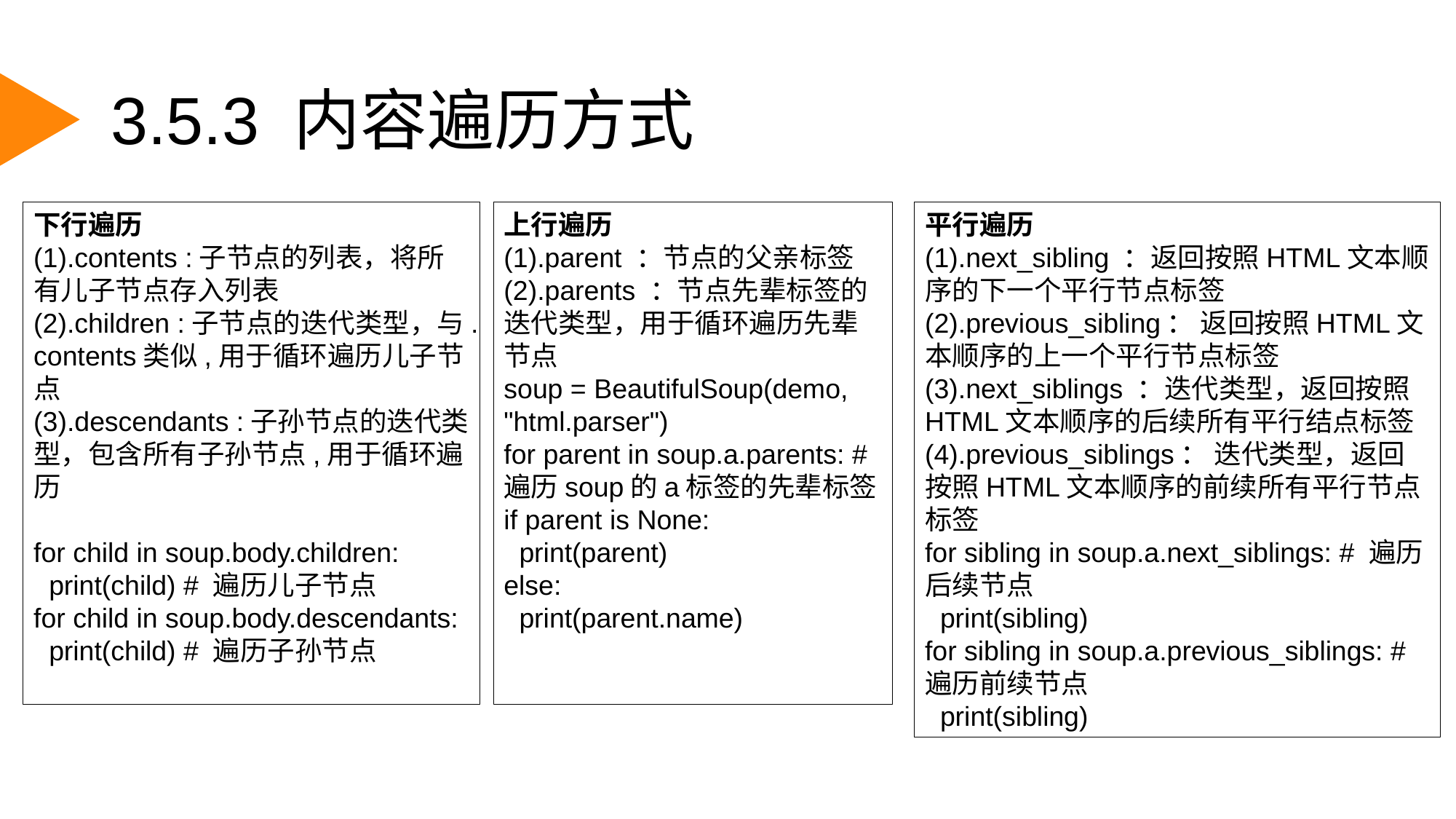

# 3.5.3 内容遍历方式

下行遍历
(1).contents :子节点的列表，将所有儿子节点存入列表
(2).children :子节点的迭代类型，与.contents类似,用于循环遍历儿子节点
(3).descendants :子孙节点的迭代类型，包含所有子孙节点,用于循环遍历

for child in soup.body.children:
  print(child) # 遍历儿子节点
for child in soup.body.descendants:
  print(child) # 遍历子孙节点

上行遍历
(1).parent ：节点的父亲标签
(2).parents ：节点先辈标签的迭代类型，用于循环遍历先辈节点
soup = BeautifulSoup(demo, "html.parser")
for parent in soup.a.parents: # 遍历soup的a标签的先辈标签
if parent is None:
  print(parent)
else:
  print(parent.name)

平行遍历
(1).next_sibling ：返回按照HTML文本顺序的下一个平行节点标签(2).previous_sibling： 返回按照HTML文本顺序的上一个平行节点标签(3).next_siblings ：迭代类型，返回按照HTML文本顺序的后续所有平行结点标签(4).previous_siblings： 迭代类型，返回按照HTML文本顺序的前续所有平行节点标签
for sibling in soup.a.next_siblings: # 遍历后续节点
  print(sibling)
for sibling in soup.a.previous_siblings: # 遍历前续节点
  print(sibling)